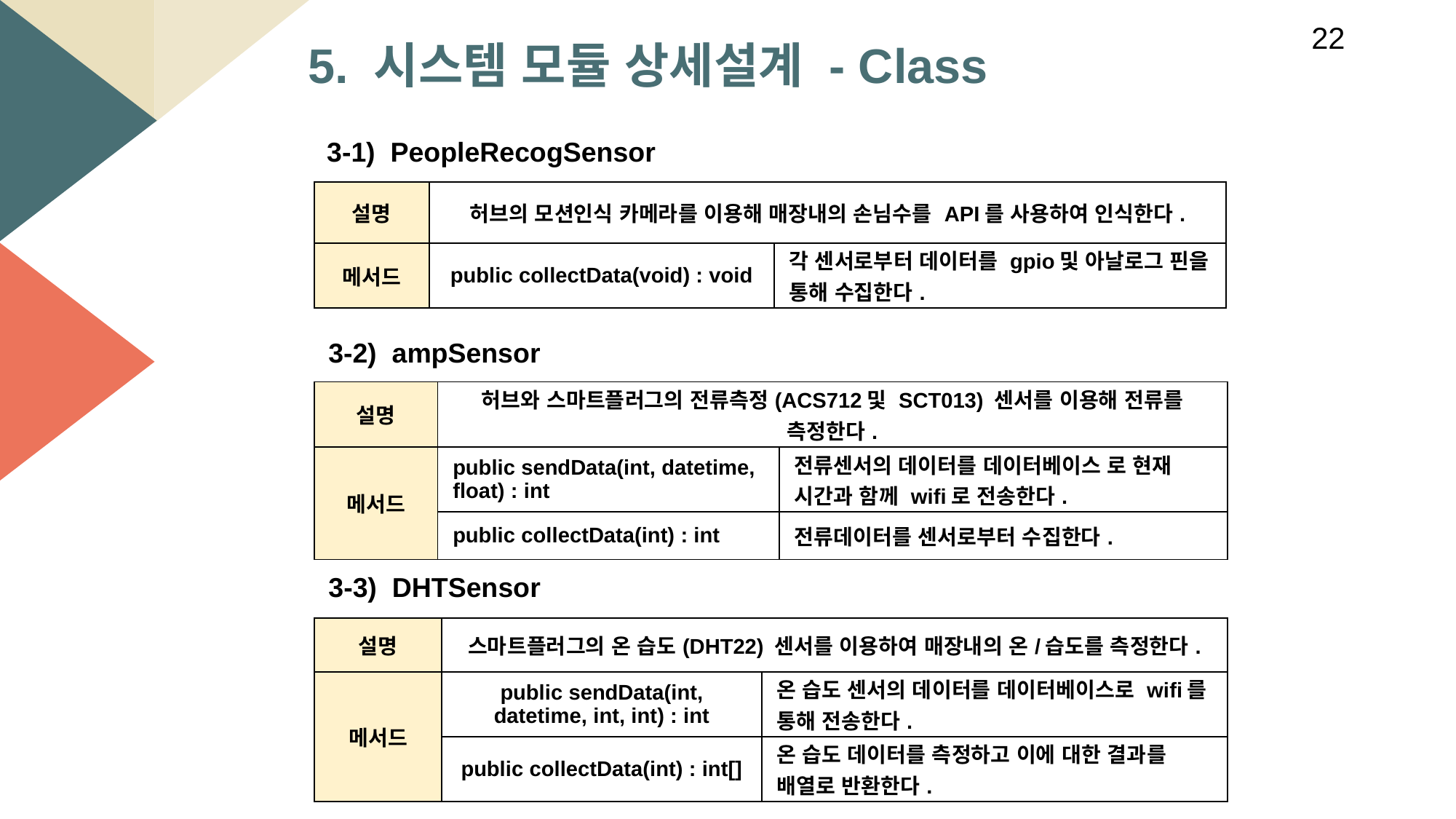

22
5. 시스템 모듈 상세설계 - Class
3-1)  PeopleRecogSensor
| 설명 | 허브의 모션인식 카메라를 이용해 매장내의 손님수를 API를 사용하여 인식한다. |  |
| --- | --- | --- |
| 메서드 | public collectData(void) : void | 각 센서로부터 데이터를 gpio및 아날로그 핀을 통해 수집한다. |
3-2)  ampSensor
| 설명 | 허브와 스마트플러그의 전류측정(ACS712및 SCT013) 센서를 이용해 전류를 측정한다. |  |
| --- | --- | --- |
| 메서드 | public sendData(int, datetime, float) : int | 전류센서의 데이터를 데이터베이스 로 현재 시간과 함께 wifi로 전송한다. |
|  | public collectData(int) : int | 전류데이터를 센서로부터 수집한다. |
3-3)  DHTSensor
| 설명 | 스마트플러그의 온 습도(DHT22) 센서를 이용하여 매장내의 온/습도를 측정한다. |  |
| --- | --- | --- |
| 메서드 | public sendData(int, datetime, int, int) : int | 온 습도 센서의 데이터를 데이터베이스로 wifi를 통해 전송한다. |
|  | public collectData(int) : int[] | 온 습도 데이터를 측정하고 이에 대한 결과를 배열로 반환한다. |